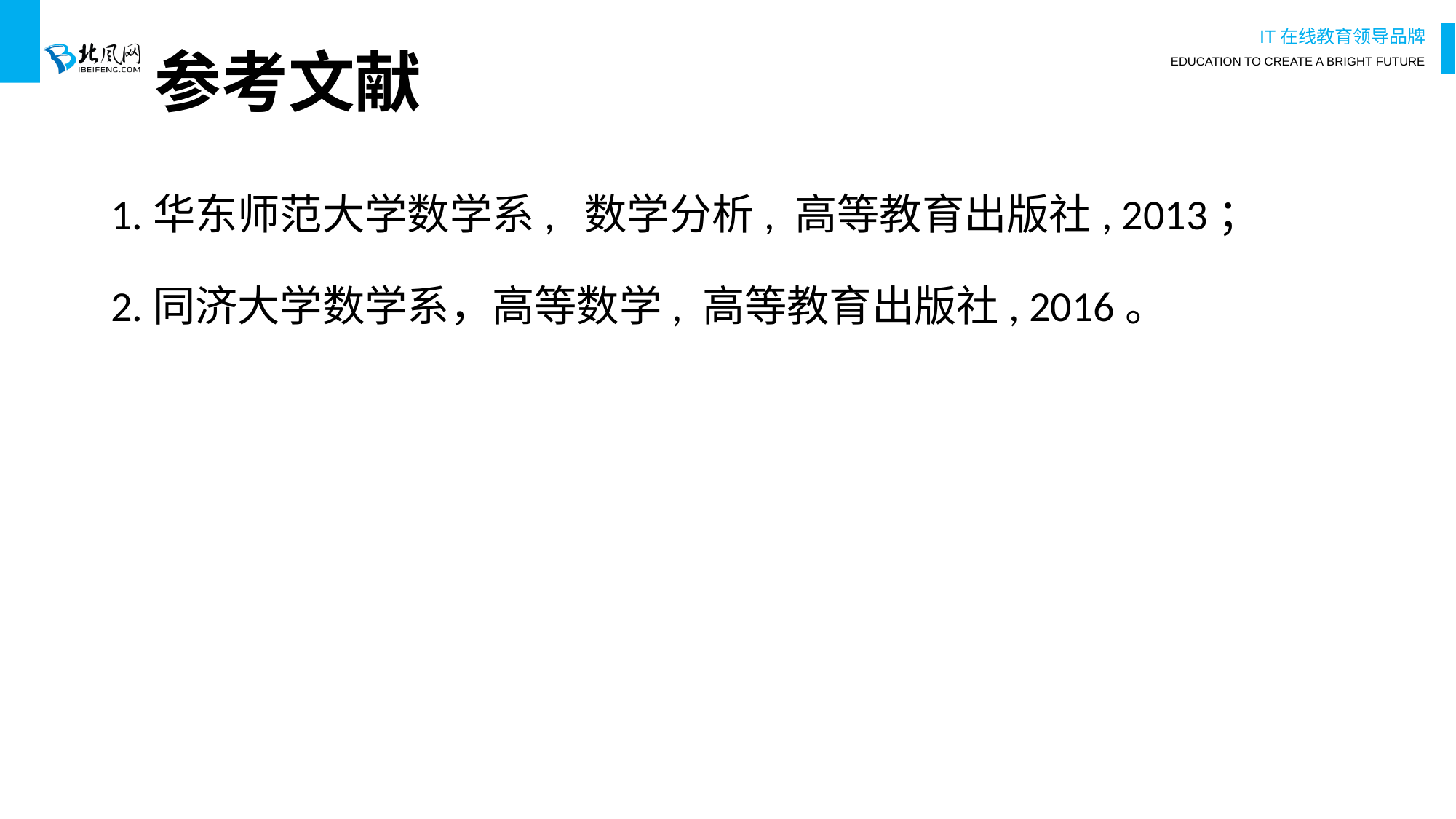

# 参考文献
1.华东师范大学数学系,  数学分析, 高等教育出版社, 2013；
2.同济大学数学系，高等数学, 高等教育出版社, 2016。